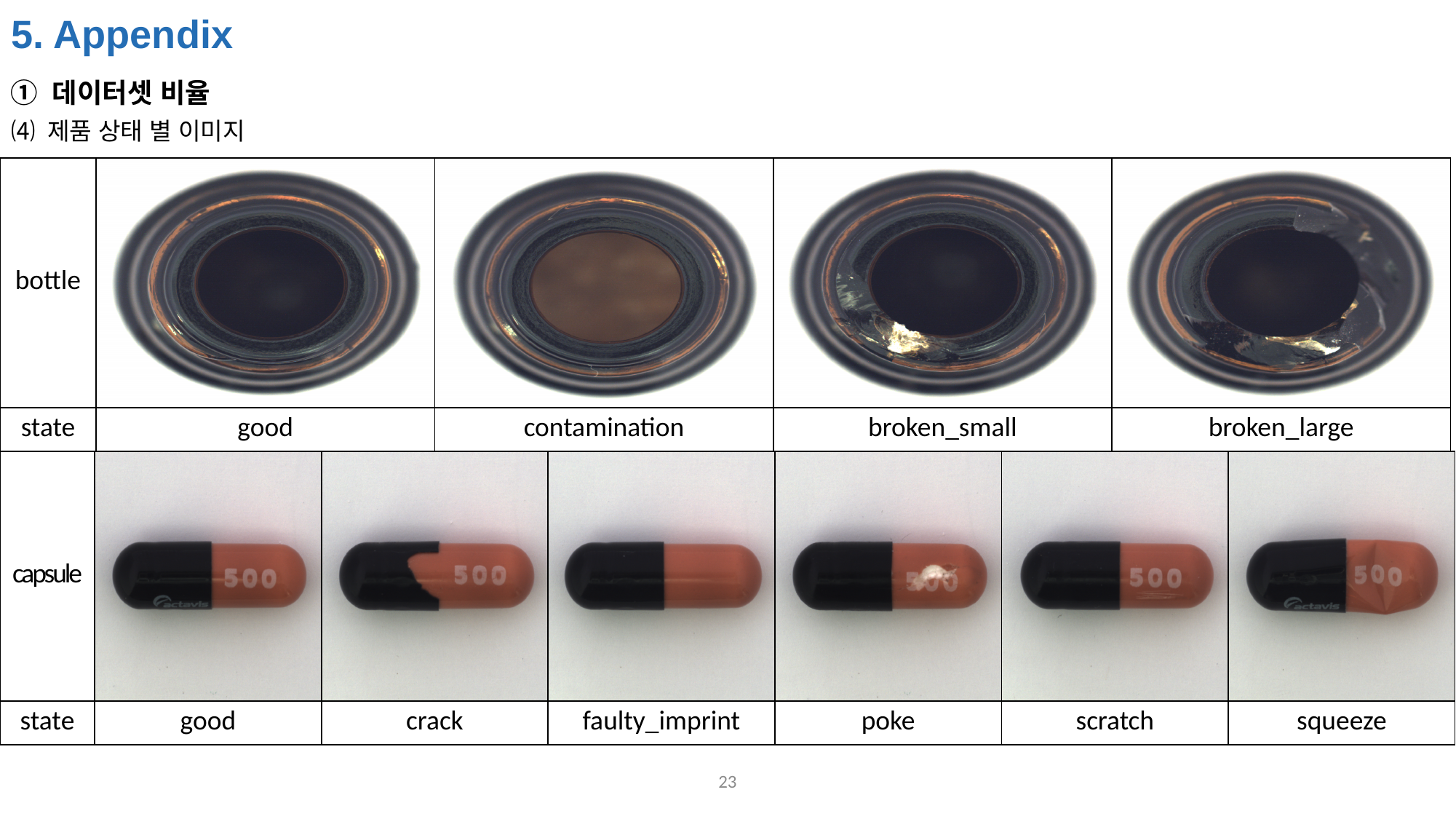

# 5. Appendix
① 데이터셋 비율
⑷ 제품 상태 별 이미지
| bottle |  |  |  |  |
| --- | --- | --- | --- | --- |
| state | good | contamination | broken\_small | broken\_large |
| capsule |  |  |  |  |  |  |
| --- | --- | --- | --- | --- | --- | --- |
| state | good | crack | faulty\_imprint | poke | scratch | squeeze |
23